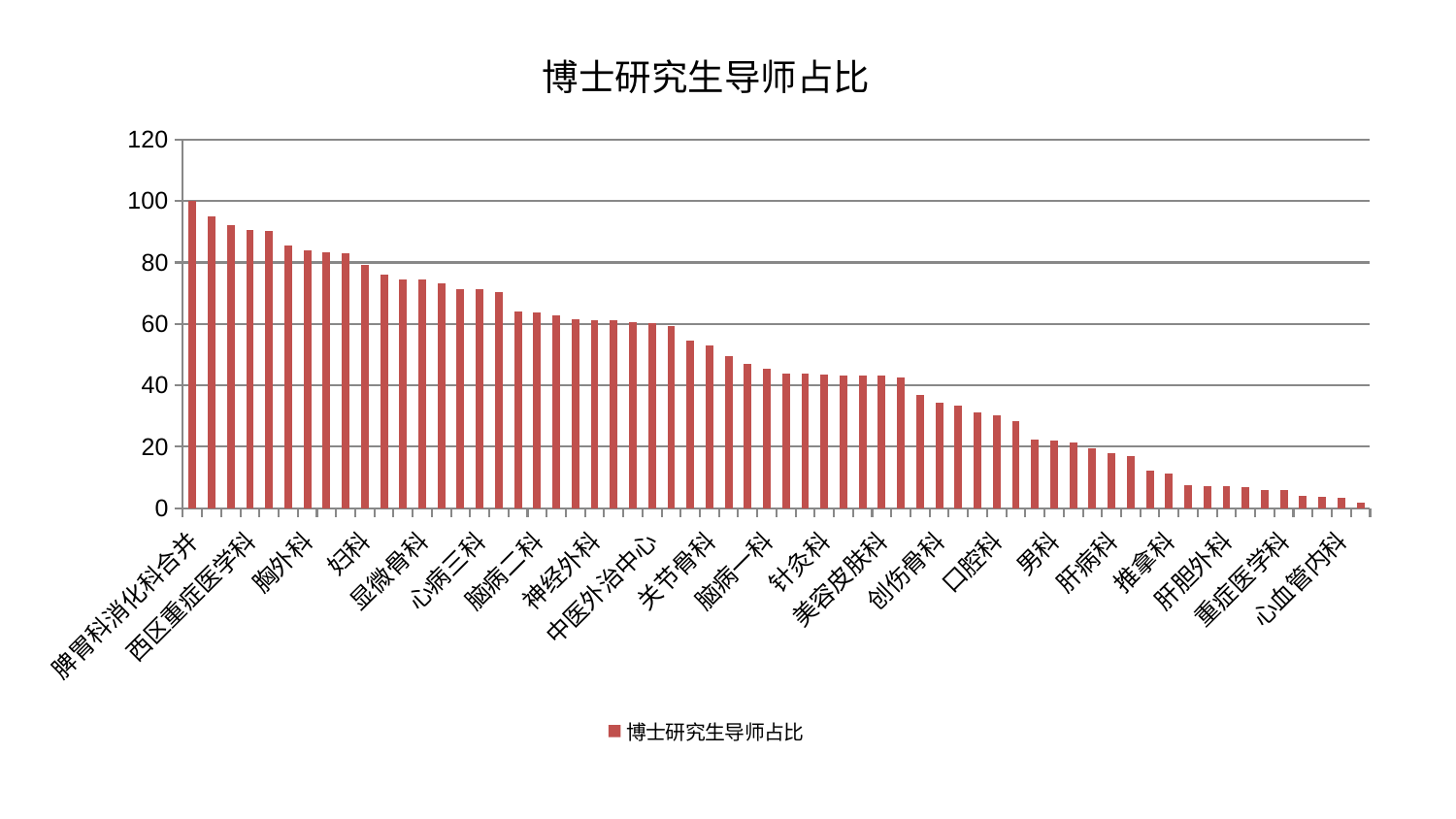

### Chart: 博士研究生导师占比

| Category | 博士研究生导师占比 |
|---|---|
| 脾胃科消化科合并 | 100.0 |
| 微创骨科 | 95.16630297163385 |
| 泌尿外科 | 92.22458823881553 |
| 西区重症医学科 | 90.70900775496767 |
| 脾胃病科 | 90.20463149706224 |
| 内分泌科 | 85.39413943716963 |
| 胸外科 | 84.09936256353552 |
| 妇二科 | 83.249175584141 |
| 东区肾病科 | 83.0589186593436 |
| 妇科 | 79.2250842972388 |
| 普通外科 | 75.99187777909447 |
| 心病一科 | 74.37515257019272 |
| 显微骨科 | 74.36410882446623 |
| 中医经典科 | 73.28528667715808 |
| 骨科 | 71.405739667973 |
| 心病三科 | 71.30531733256183 |
| 耳鼻喉科 | 70.5135513795727 |
| 皮肤科 | 63.911288048674365 |
| 脑病二科 | 63.86941667000552 |
| 心病四科 | 62.7780070203256 |
| 脑病三科 | 61.556008877456456 |
| 神经外科 | 61.182958901887815 |
| 呼吸内科 | 61.13402893800922 |
| 乳腺甲状腺外科 | 60.54034453720157 |
| 中医外治中心 | 60.264825807374116 |
| 消化内科 | 59.46480102701499 |
| 产科 | 54.526466946347426 |
| 关节骨科 | 53.00054484129827 |
| 眼科 | 49.39803753602874 |
| 老年医学科 | 47.06596073364707 |
| 脑病一科 | 45.37415833702757 |
| 血液科 | 43.9331118992428 |
| 医院 | 43.75838310939091 |
| 针灸科 | 43.66277815425664 |
| 周围血管科 | 43.313026626110435 |
| 心病二科 | 43.277271718270306 |
| 美容皮肤科 | 43.1076107208514 |
| 运动损伤骨科 | 42.74734975198537 |
| 妇科妇二科合并 | 37.023264529405054 |
| 创伤骨科 | 34.50004825663869 |
| 综合内科 | 33.44602242761254 |
| 肛肠科 | 31.050325013076975 |
| 口腔科 | 30.41832318427886 |
| 神经内科 | 28.408135544536485 |
| 康复科 | 22.48390487329804 |
| 男科 | 22.091823901672644 |
| 肾病科 | 21.278491283841348 |
| 治未病中心 | 19.559685985408937 |
| 肝病科 | 17.967176539751186 |
| 风湿病科 | 17.13430573170539 |
| 脊柱骨科 | 12.195658520532254 |
| 推拿科 | 11.348088448147703 |
| 肾脏内科 | 7.401552787992303 |
| 小儿推拿科 | 7.248307841256606 |
| 肝胆外科 | 7.102821059116905 |
| 肿瘤内科 | 6.889210988474852 |
| 身心医学科 | 6.081473547978426 |
| 重症医学科 | 5.8787878549772685 |
| 儿科 | 4.12563701200325 |
| 东区重症医学科 | 3.7987689587816744 |
| 心血管内科 | 3.5059068829943616 |
| 小儿骨科 | 1.943398295714718 |
7